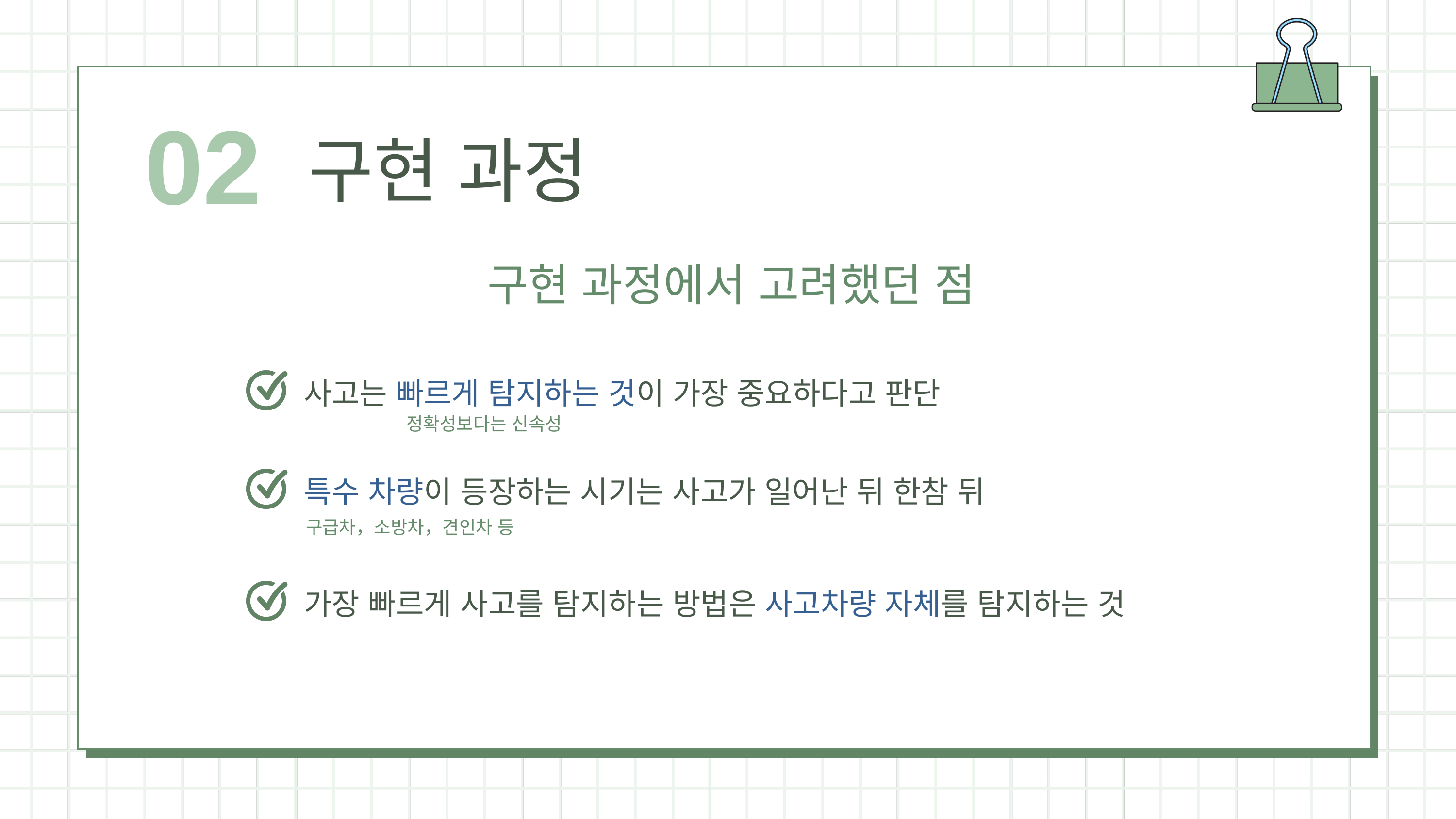

02
구현 과정
구현 과정에서 고려했던 점
사고는 빠르게 탐지하는 것이 가장 중요하다고 판단

정확성보다는 신속성

한계점
특수 차량이 등장하는 시기는 사고가 일어난 뒤 한참 뒤

구급차，소방차，견인차 등
가장 빠르게 사고를 탐지하는 방법은 사고차량 자체를 탐지하는 것